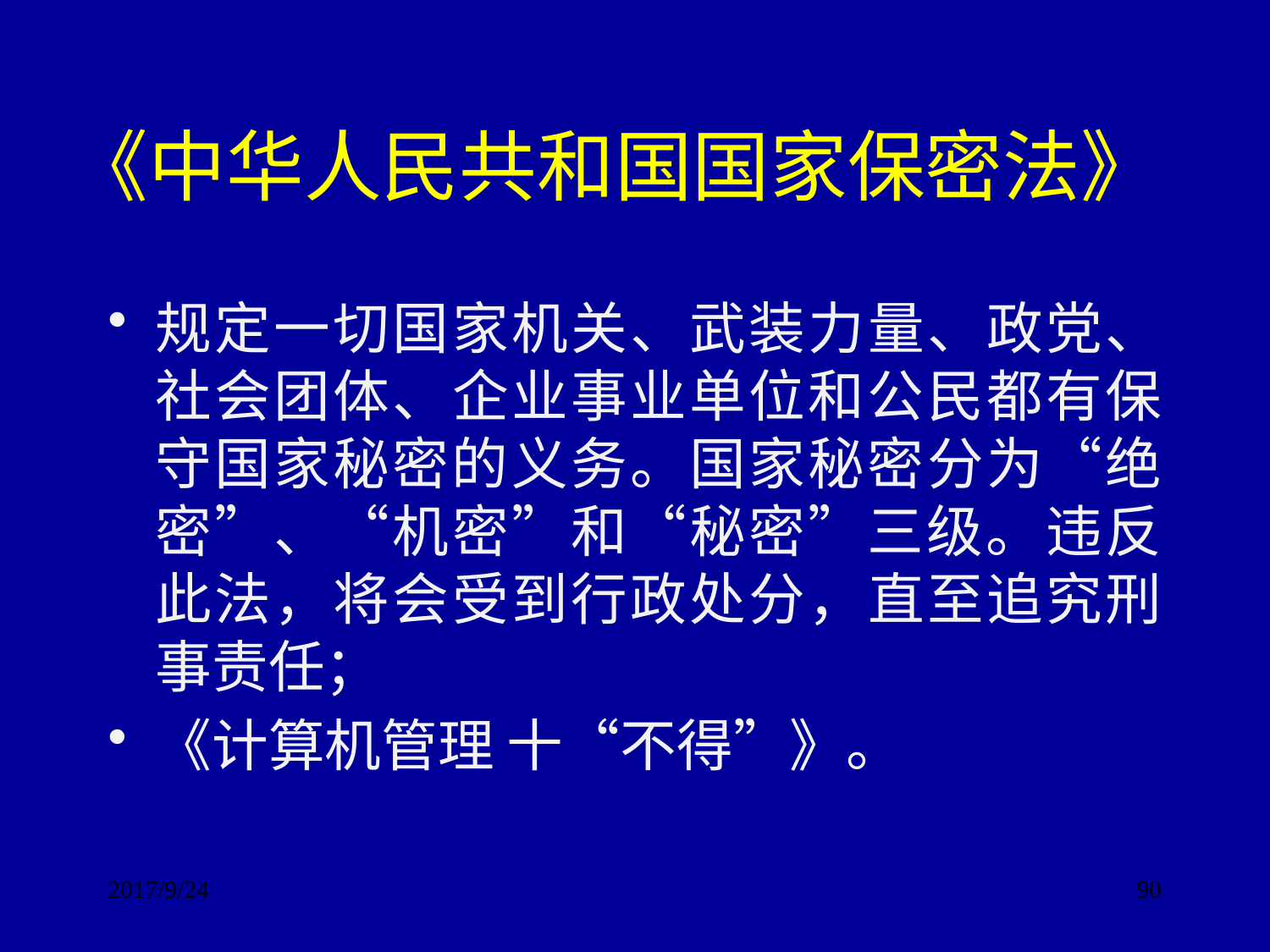

# 《中华人民共和国国家保密法》
规定一切国家机关、武装力量、政党、社会团体、企业事业单位和公民都有保守国家秘密的义务。国家秘密分为“绝密”、“机密”和“秘密”三级。违反此法，将会受到行政处分，直至追究刑事责任；
《计算机管理 十“不得”》。
2017/9/24
90